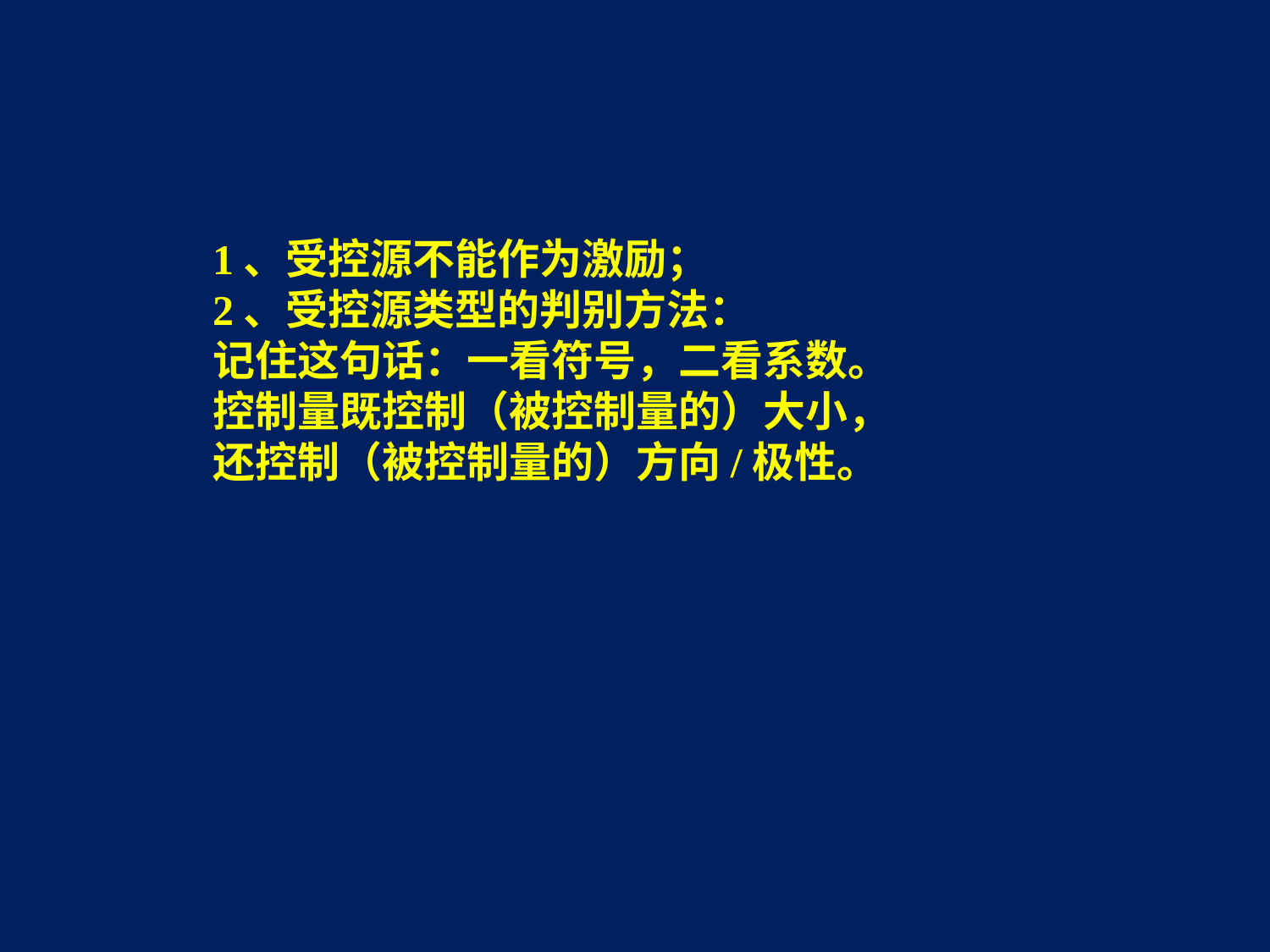

1、受控源不能作为激励；
2、受控源类型的判别方法：
记住这句话：一看符号，二看系数。
控制量既控制（被控制量的）大小，
还控制（被控制量的）方向/极性。